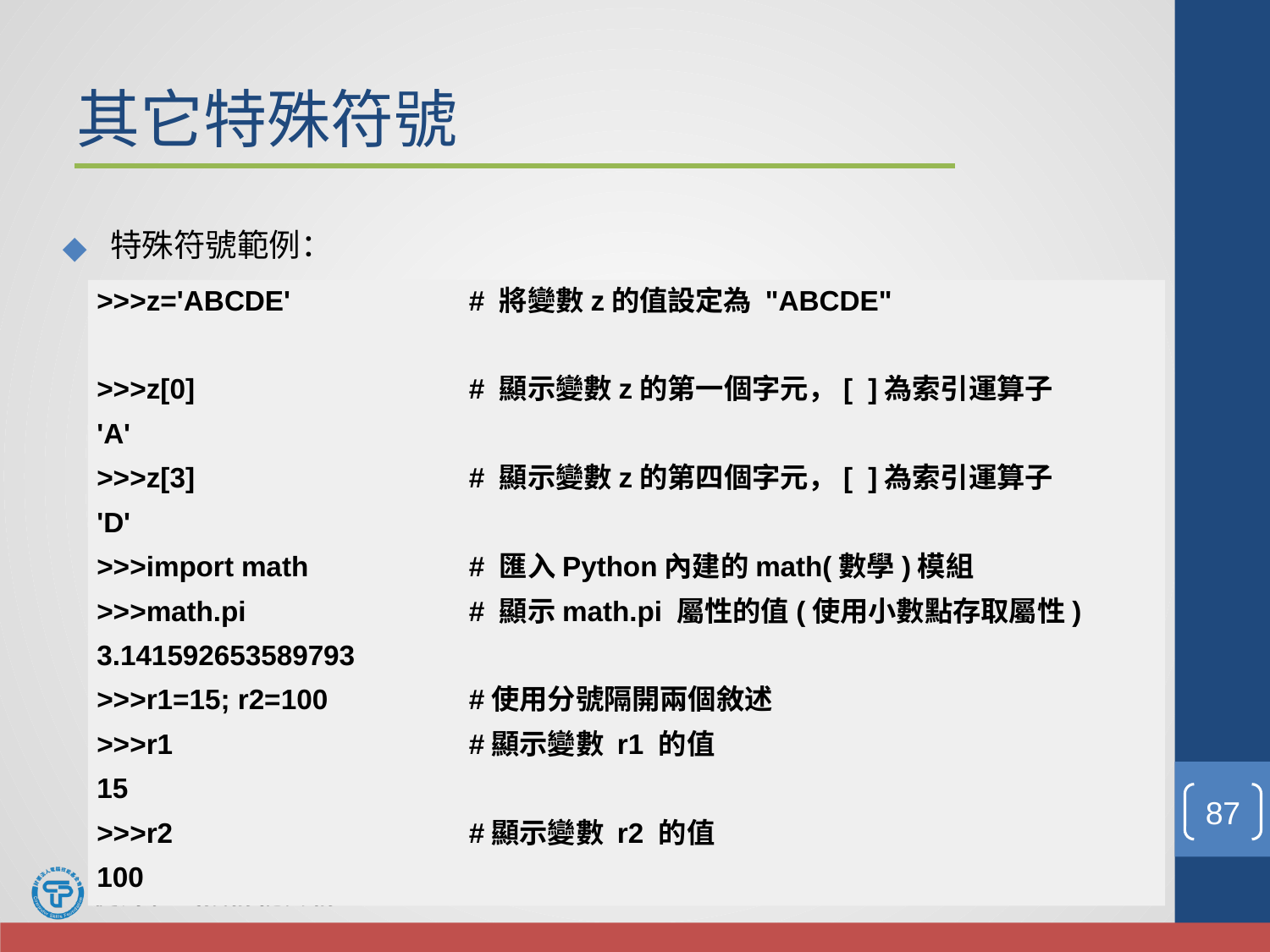

# 其它特殊符號
特殊符號範例：
>>>z='ABCDE'		# 將變數z的值設定為 "ABCDE"

>>>z[0]			# 顯示變數z的第一個字元，[  ]為索引運算子
'A'
>>>z[3]			# 顯示變數z的第四個字元，[  ]為索引運算子
'D'
>>>import math		# 匯入Python內建的math(數學)模組
>>>math.pi		# 顯示math.pi 屬性的值(使用小數點存取屬性)
3.141592653589793
>>>r1=15; r2=100		#使用分號隔開兩個敘述
>>>r1			#顯示變數 r1 的值
15
>>>r2			#顯示變數 r2 的值
100

87